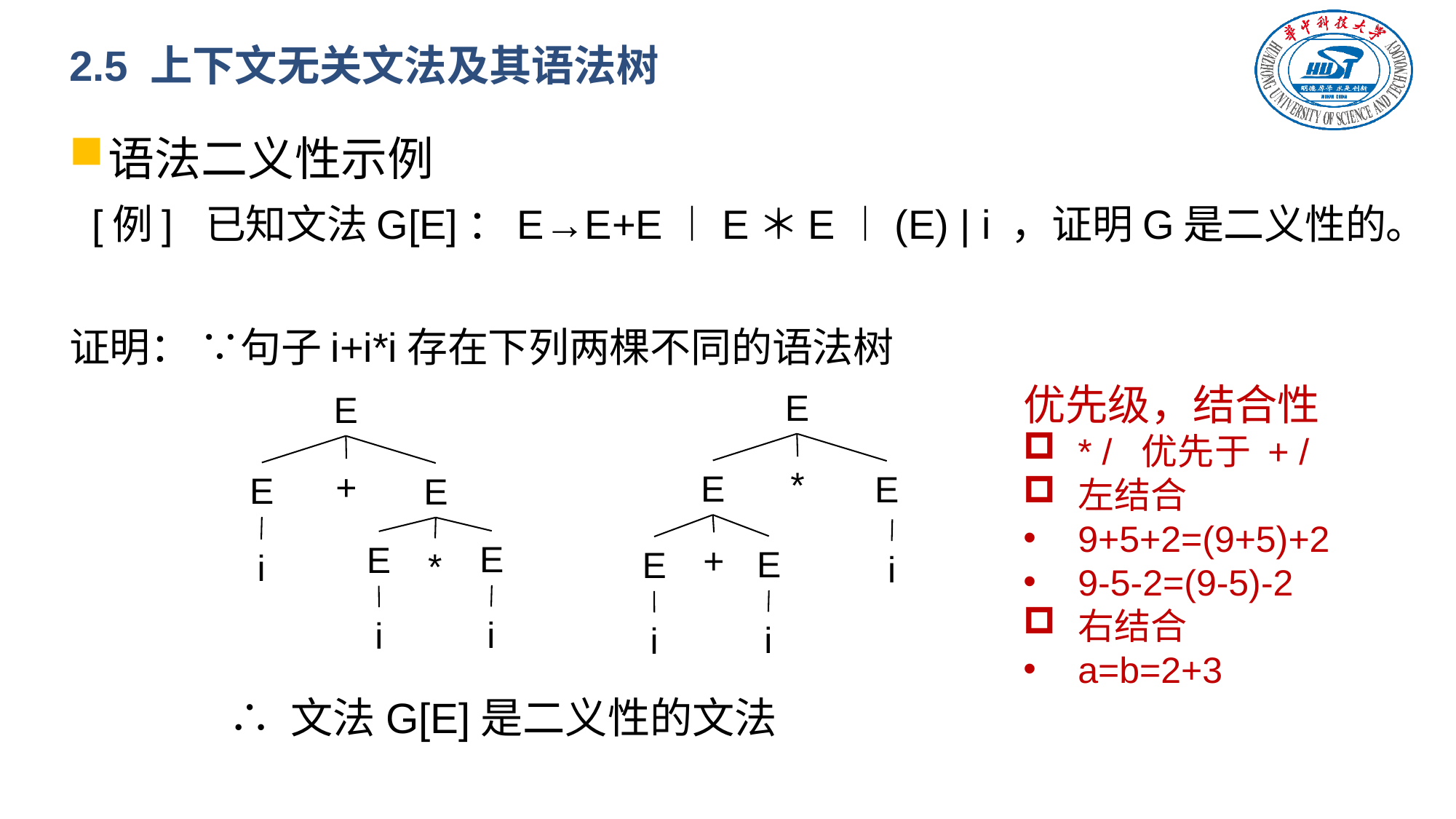

# 2.5 上下文无关文法及其语法树
语法二义性示例
  [例]  已知文法G[E]：E→E+E︱E＊E︱(E) | i ，证明G是二义性的。

证明： ∵句子i+i*i存在下列两棵不同的语法树

优先级，结合性
* /  优先于 + /
左结合
9+5+2=(9+5)+2
9-5-2=(9-5)-2
右结合
a=b=2+3
E
*
E
E
+
E
E
i
i
i
E
+
E
E
E
E
*
i
i
i
∴ 文法G[E]是二义性的文法
52